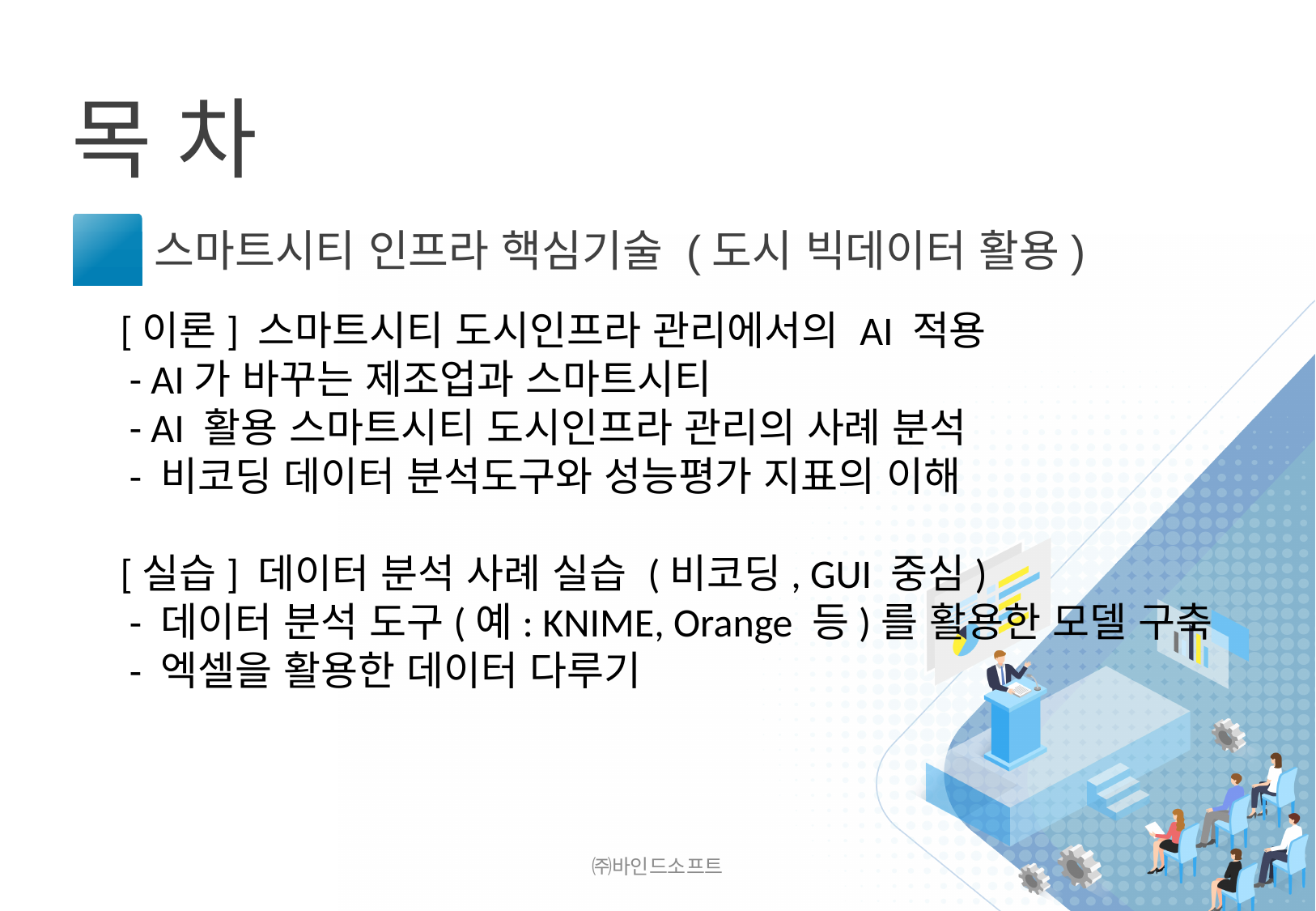

2
스마트시티 인프라 핵심기술 (도시 빅데이터 활용)
[이론] 스마트시티 도시인프라 관리에서의 AI 적용
 - AI가 바꾸는 제조업과 스마트시티
 - AI 활용 스마트시티 도시인프라 관리의 사례 분석
 - 비코딩 데이터 분석도구와 성능평가 지표의 이해

[실습] 데이터 분석 사례 실습 (비코딩, GUI 중심)
 - 데이터 분석 도구(예: KNIME, Orange 등)를 활용한 모델 구축
 - 엑셀을 활용한 데이터 다루기
㈜바인드소프트